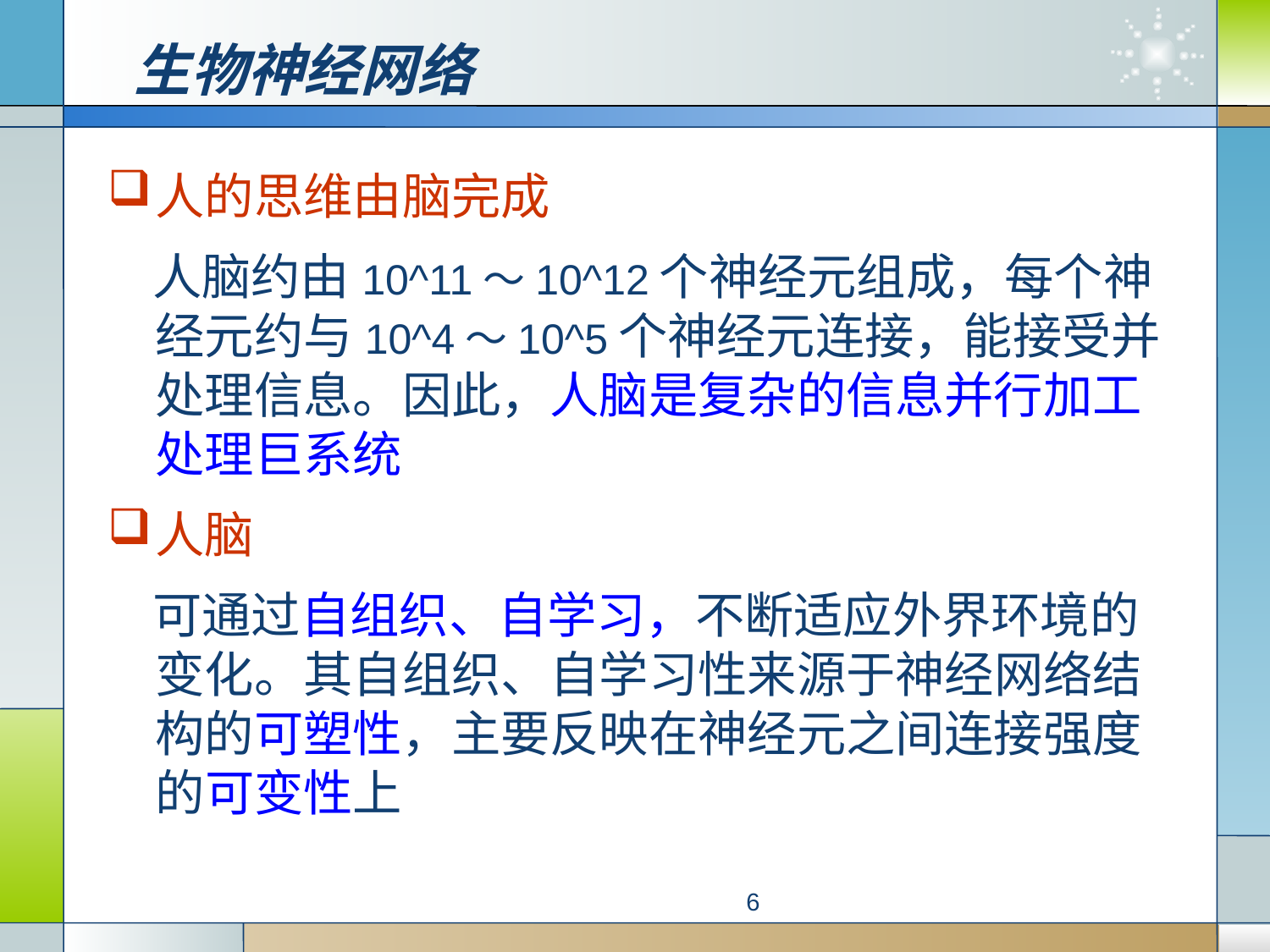

# 生物神经网络
人的思维由脑完成
   人脑约由10^11～10^12个神经元组成，每个神经元约与10^4～10^5个神经元连接，能接受并处理信息。因此，人脑是复杂的信息并行加工处理巨系统
人脑
   可通过自组织、自学习，不断适应外界环境的变化。其自组织、自学习性来源于神经网络结构的可塑性，主要反映在神经元之间连接强度的可变性上
6